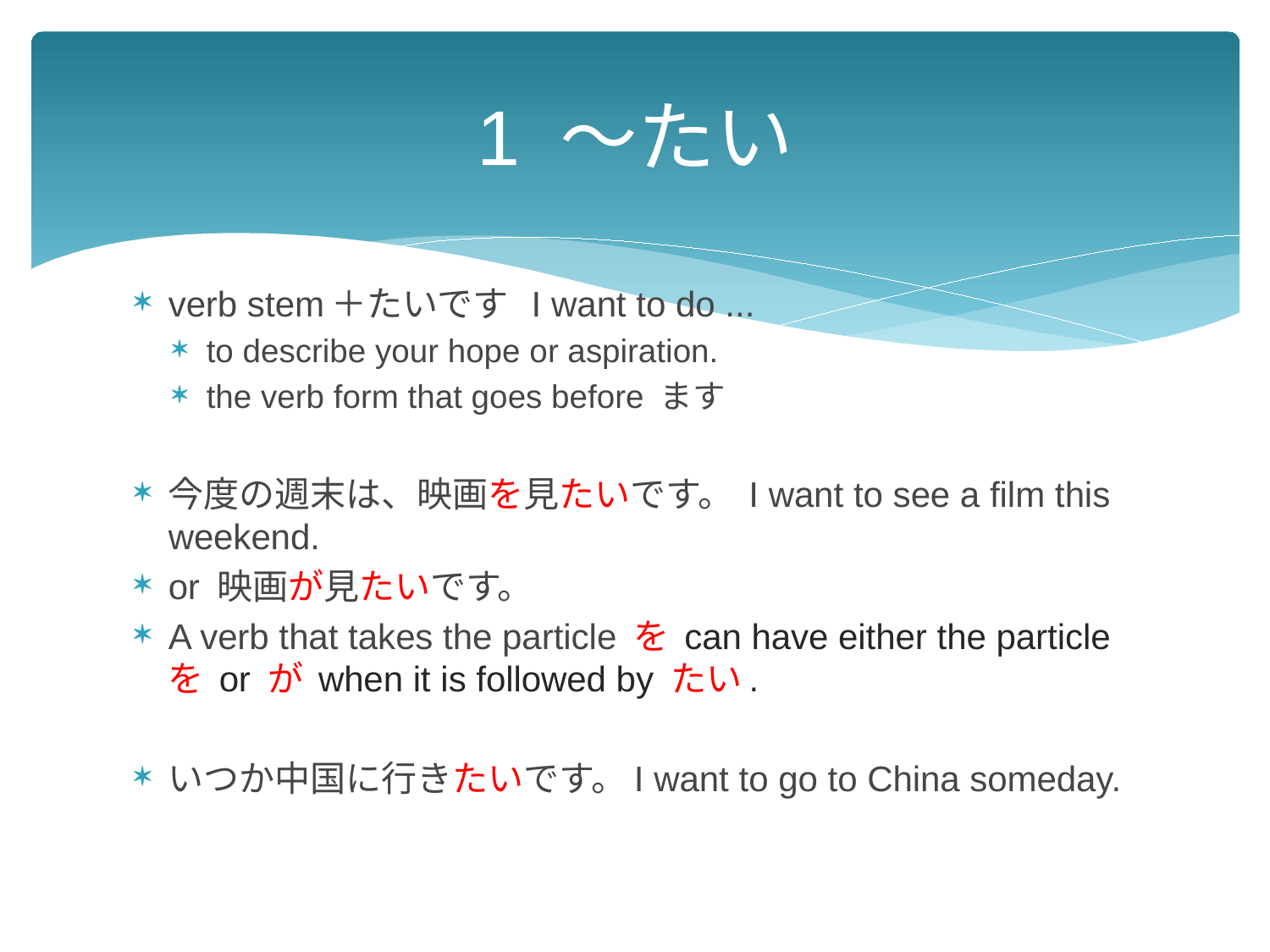

# 1 ～たい
verb stem＋たいです  I want to do ...
to describe your hope or aspiration.
the verb form that goes before ます

今度の週末は、映画を見たいです。 I want to see a film this weekend.
or 映画が見たいです。
A verb that takes the particle を can have either the particle を or が when it is followed by たい.

いつか中国に行きたいです。I want to go to China someday.